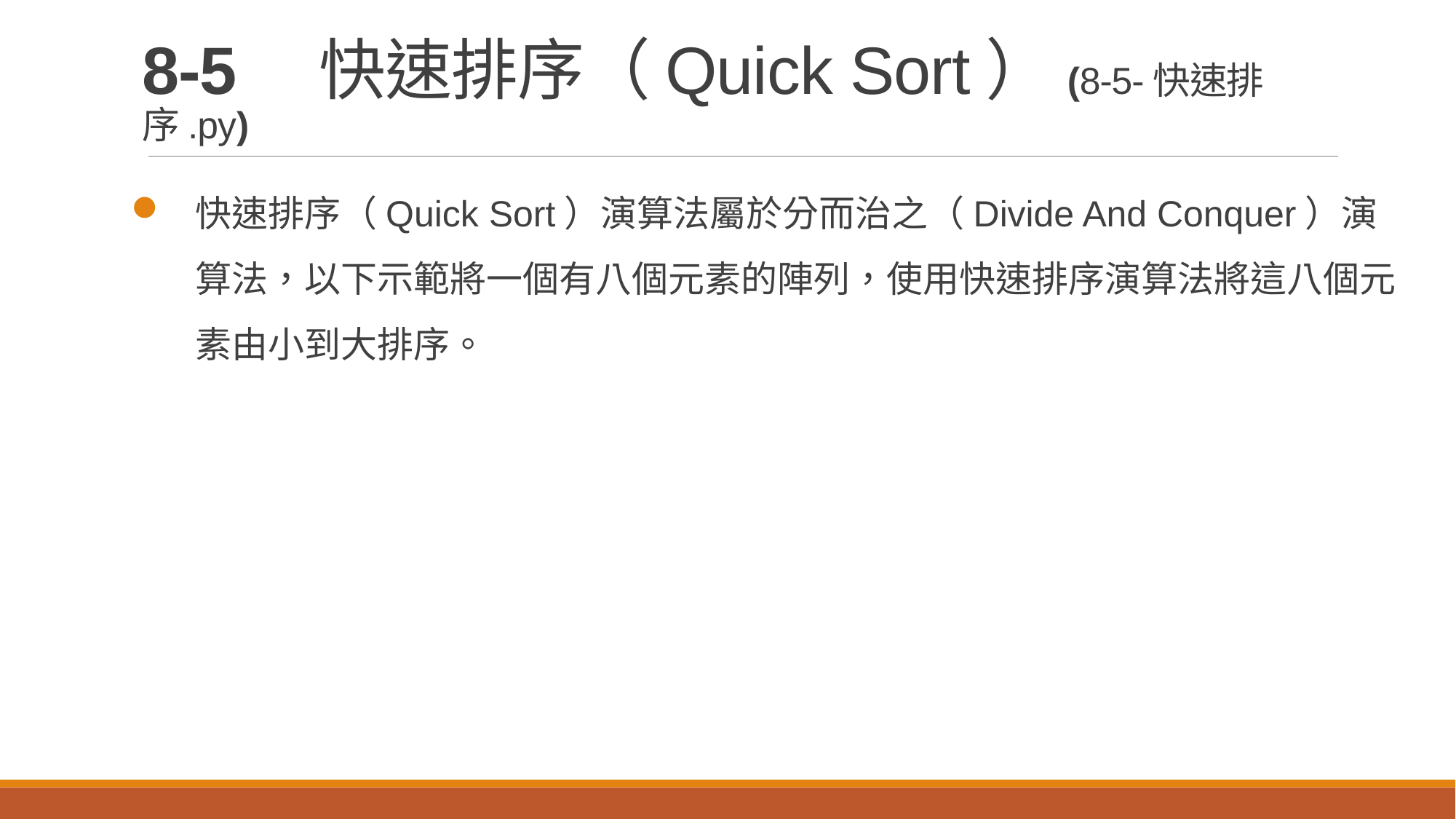

# 8-5　快速排序（Quick Sort）(8-5-快速排序.py)
快速排序（Quick Sort）演算法屬於分而治之（Divide And Conquer）演算法，以下示範將一個有八個元素的陣列，使用快速排序演算法將這八個元素由小到大排序。